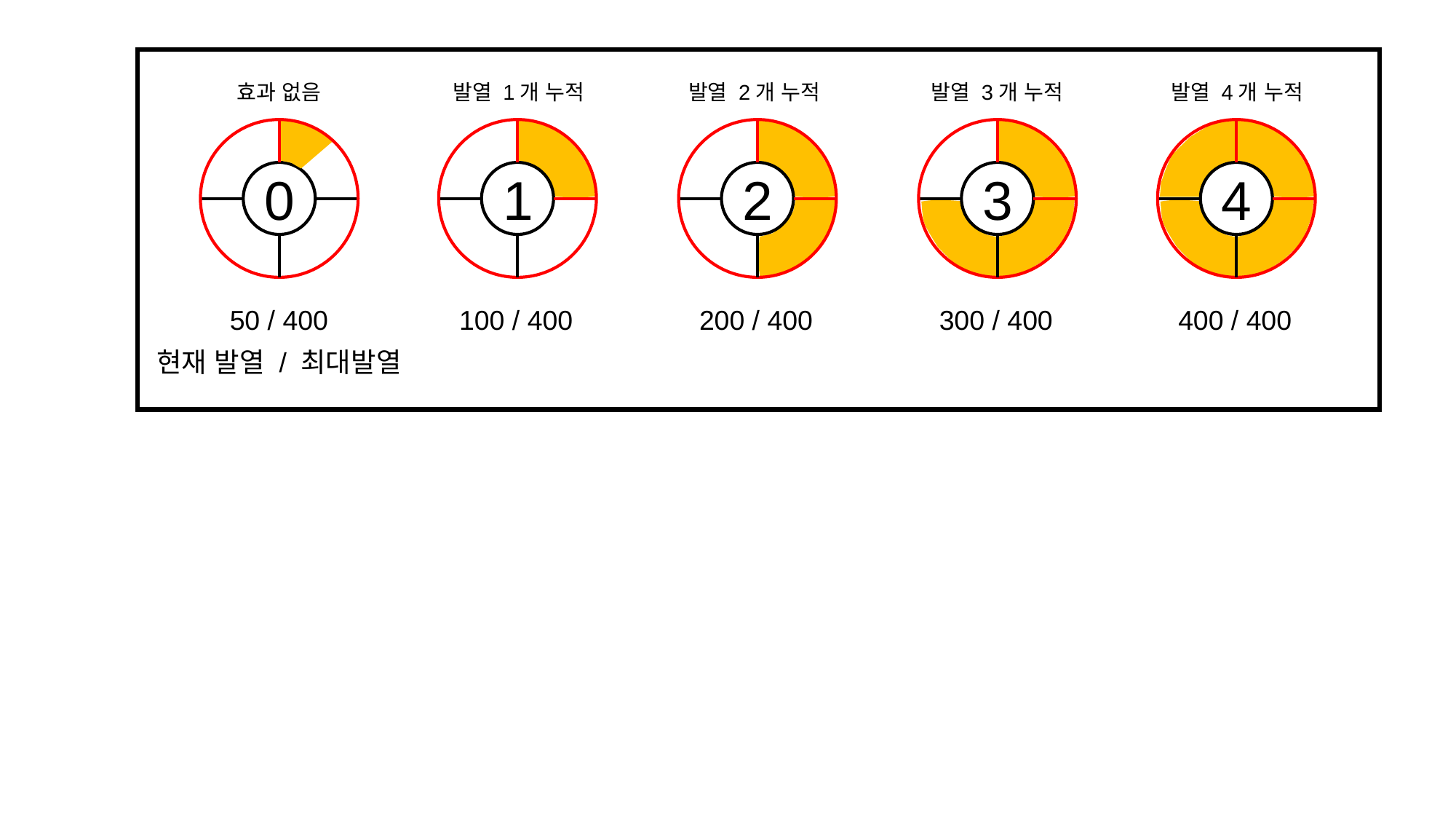

효과 없음
발열 1개 누적
발열 2개 누적
발열 3개 누적
발열 4개 누적

0
1
2
3
4

50 / 400
100 / 400
200 / 400
300 / 400
400 / 400
현재 발열 / 최대발열